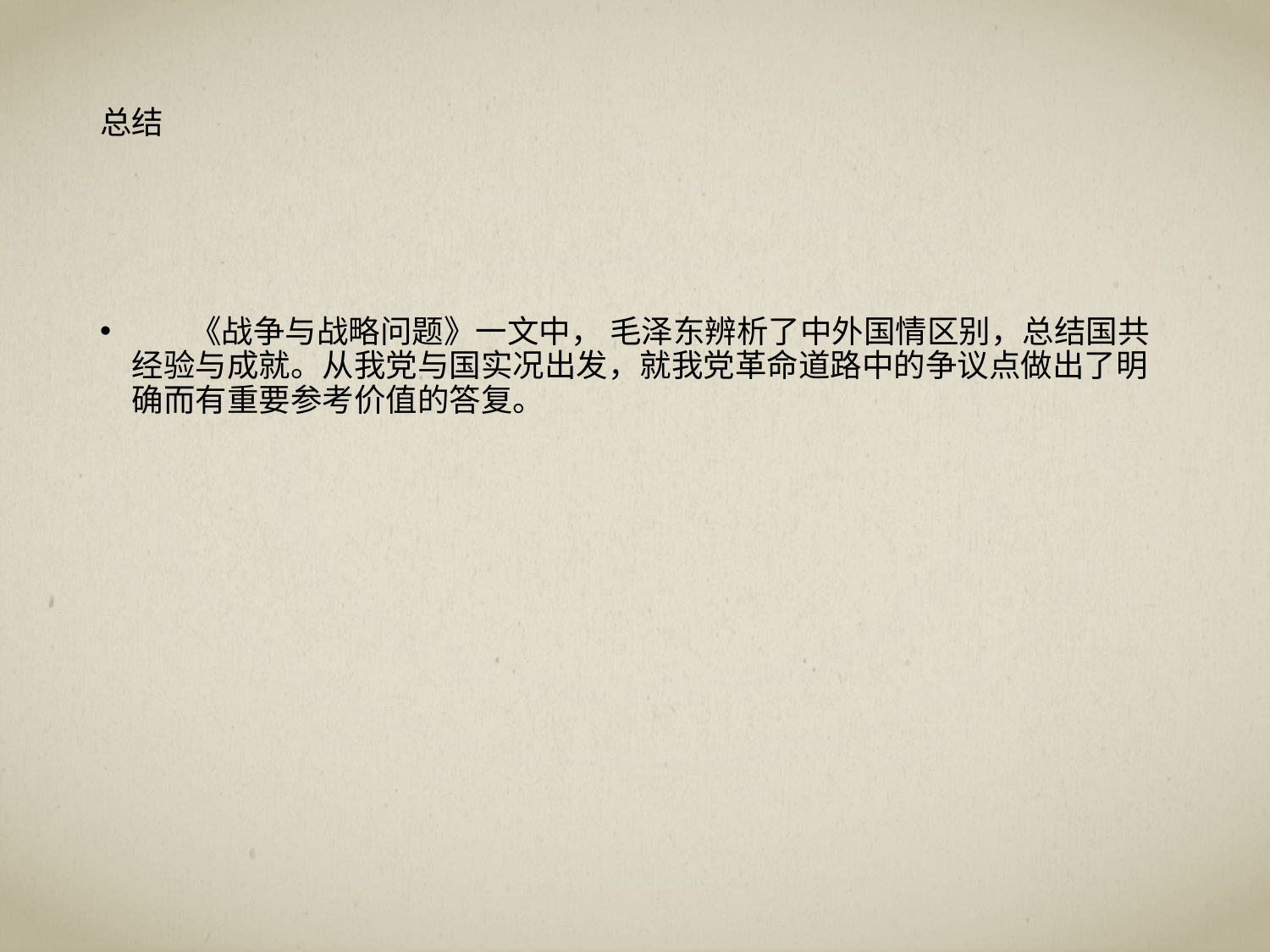

# 总结

       《战争与战略问题》一文中， 毛泽东辨析了中外国情区别，总结国共经验与成就。从我党与国实况出发，就我党革命道路中的争议点做出了明确而有重要参考价值的答复。